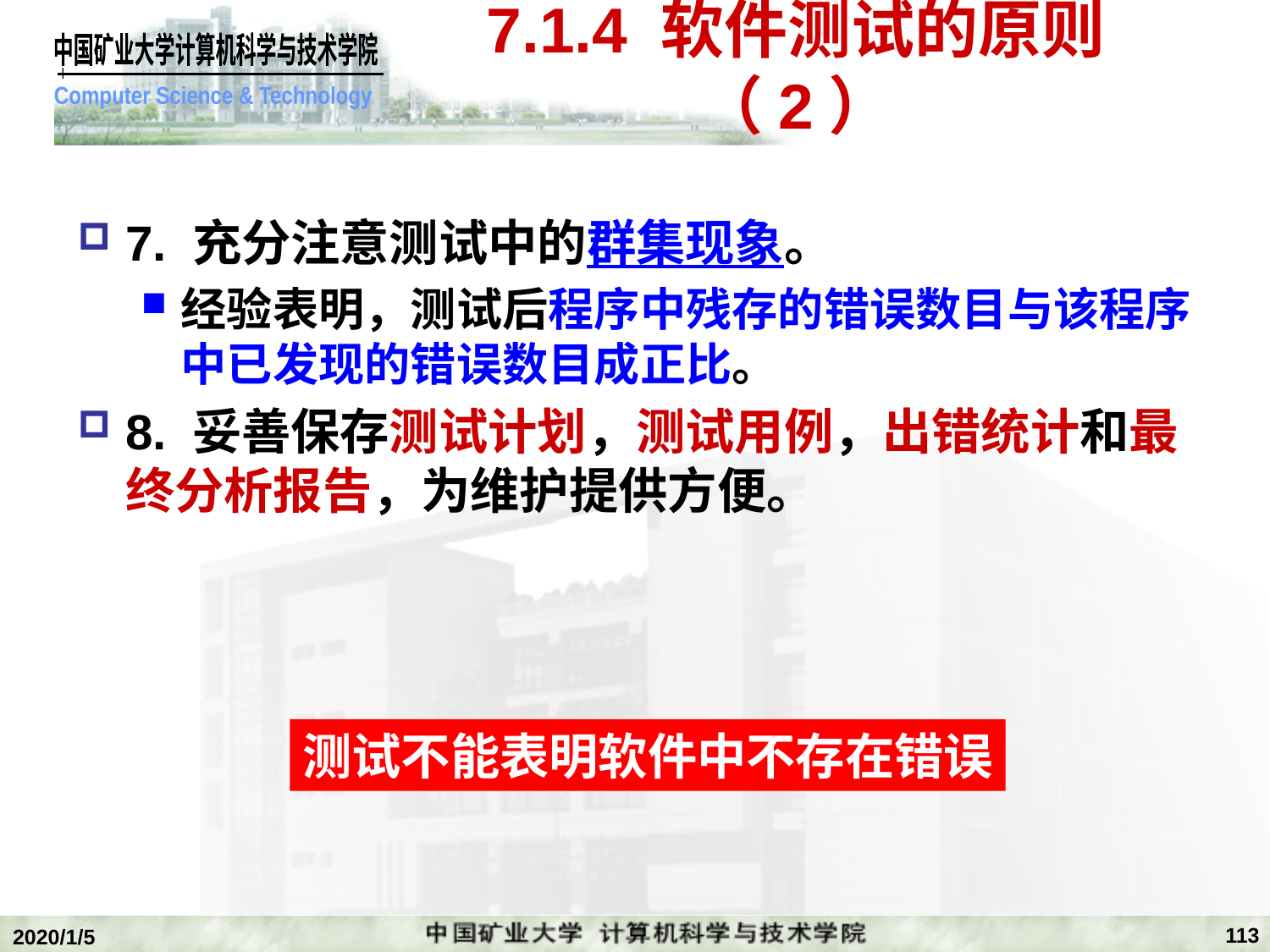

# 7.1.4 软件测试的原则（2）
7. 充分注意测试中的群集现象。
经验表明，测试后程序中残存的错误数目与该程序中已发现的错误数目成正比。
8. 妥善保存测试计划，测试用例，出错统计和最终分析报告，为维护提供方便。
测试不能表明软件中不存在错误
113
2020/1/5